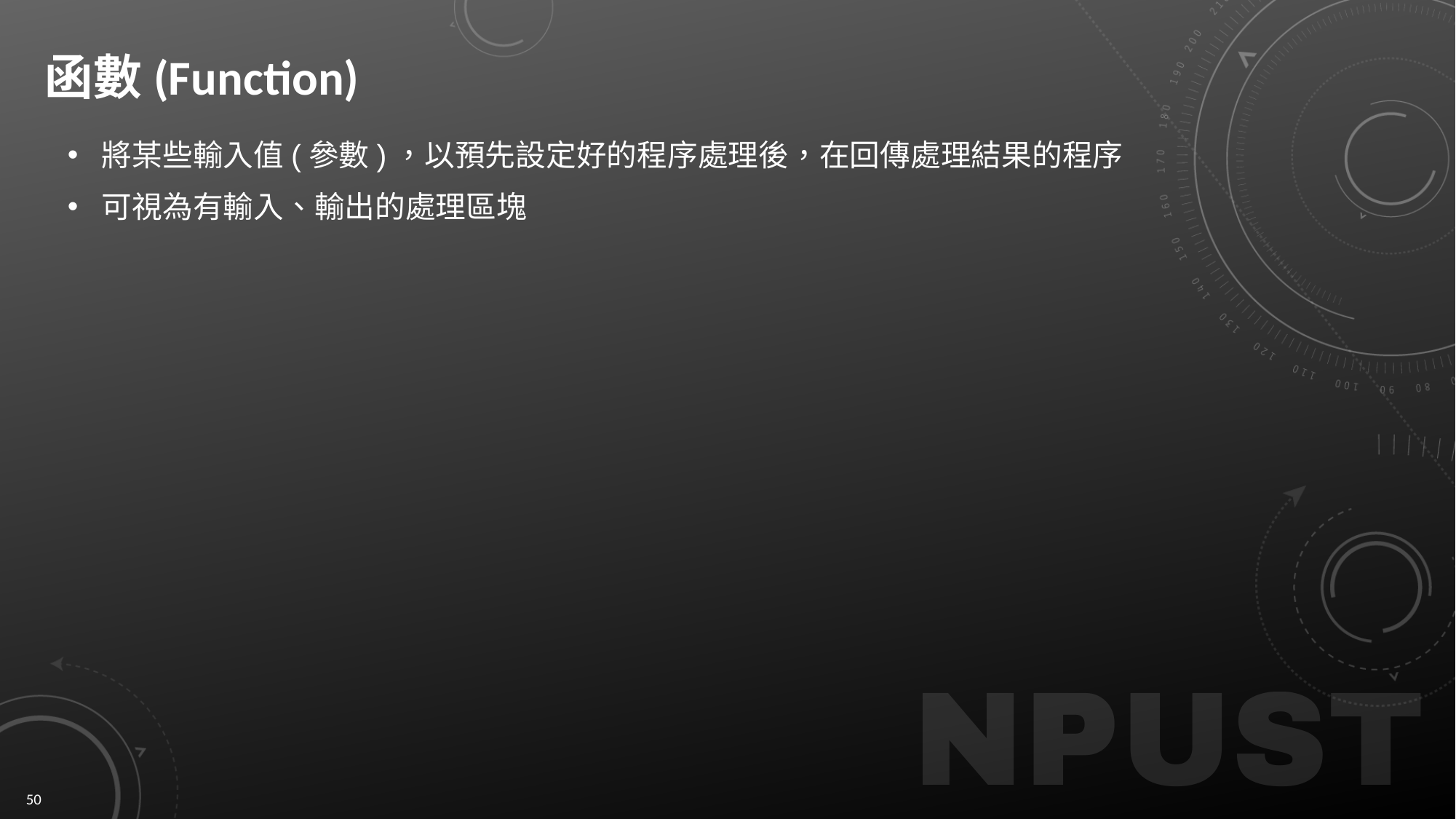

# 函數(Function)
將某些輸入值(參數)，以預先設定好的程序處理後，在回傳處理結果的程序
可視為有輸入、輸出的處理區塊